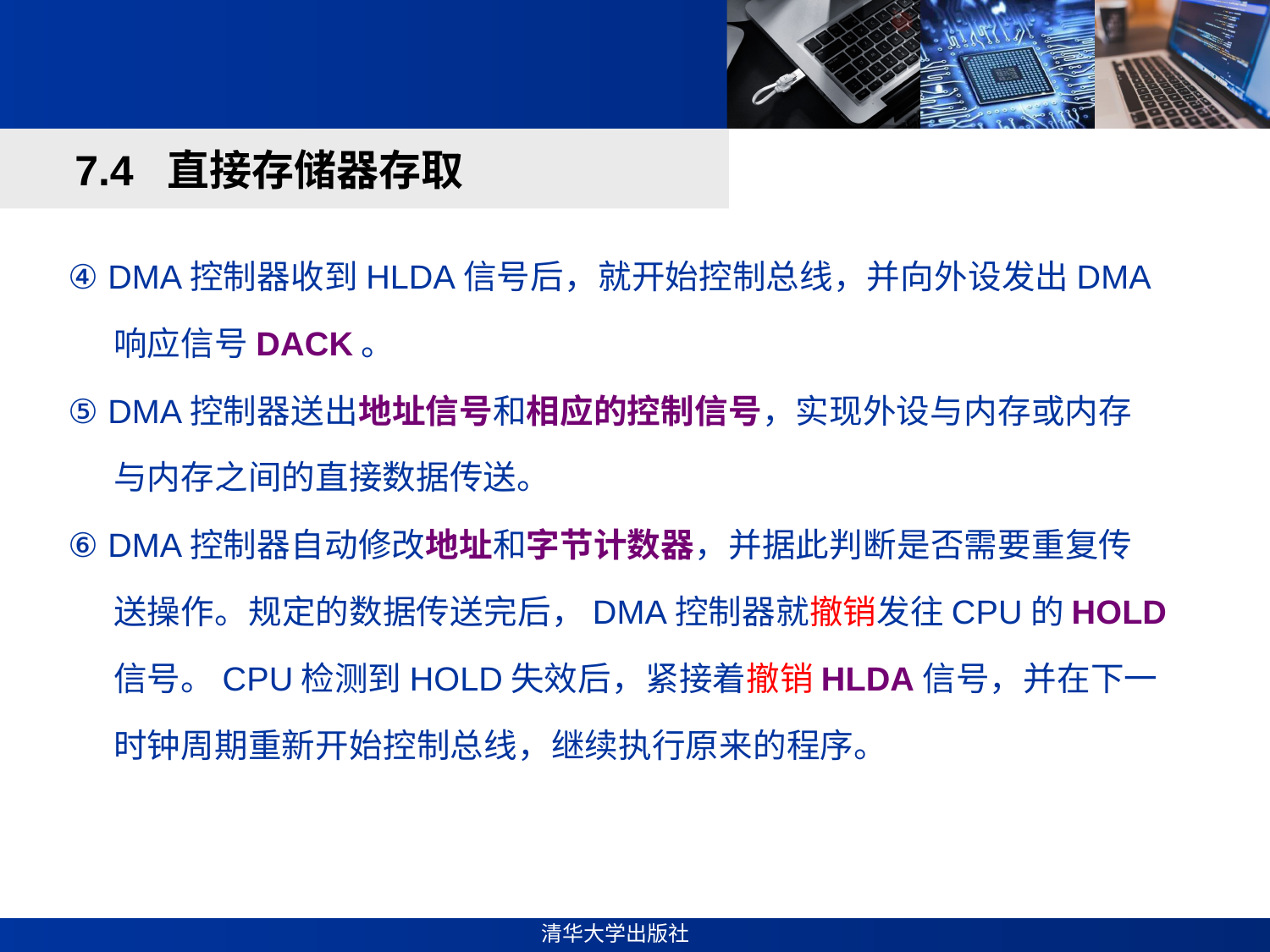

#
7.4  直接存储器存取
④ DMA控制器收到HLDA信号后，就开始控制总线，并向外设发出DMA
     响应信号DACK。
⑤ DMA控制器送出地址信号和相应的控制信号，实现外设与内存或内存
     与内存之间的直接数据传送。
⑥ DMA控制器自动修改地址和字节计数器，并据此判断是否需要重复传
     送操作。规定的数据传送完后，DMA控制器就撤销发往CPU的HOLD
     信号。CPU检测到HOLD失效后，紧接着撤销HLDA信号，并在下一
     时钟周期重新开始控制总线，继续执行原来的程序。